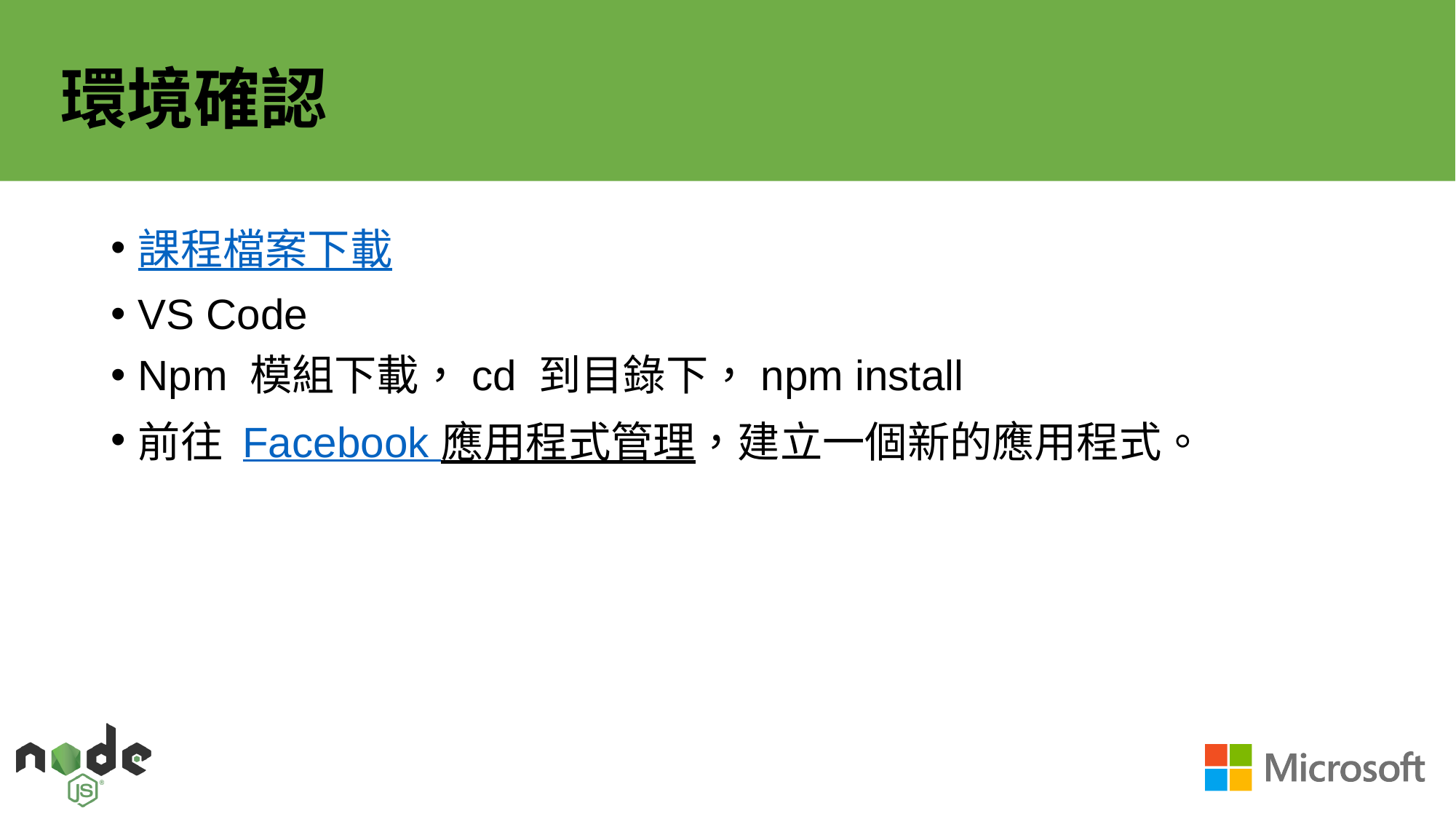

# 環境確認
課程檔案下載
VS Code
Npm 模組下載，cd 到目錄下，npm install
前往 Facebook 應用程式管理，建立一個新的應用程式。